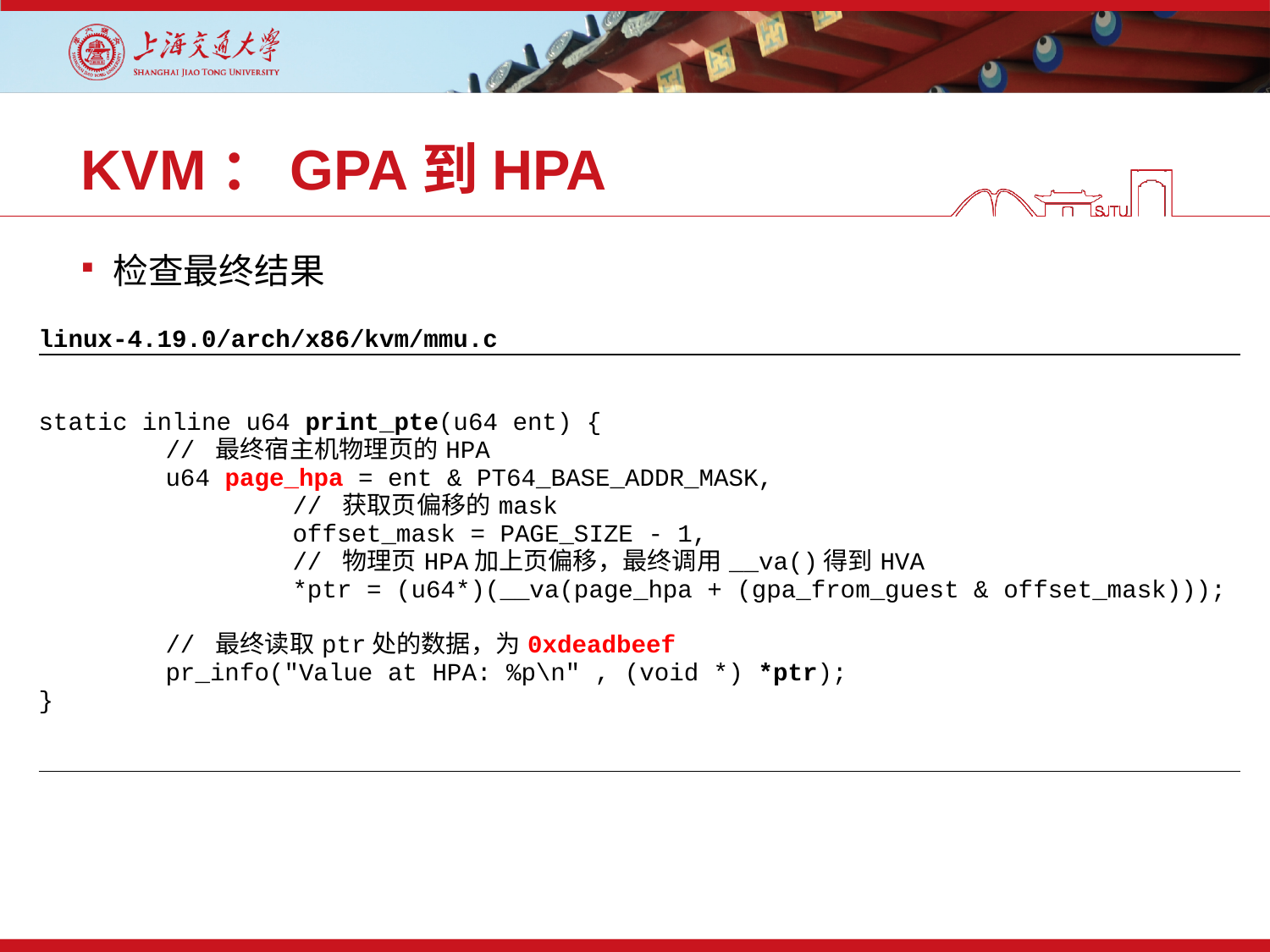

# KVM：GPA到HPA
检查最终结果
| linux-4.19.0/arch/x86/kvm/mmu.c |
| --- |
| static inline u64 print\_pte(u64 ent) { // 最终宿主机物理页的HPA u64 page\_hpa = ent & PT64\_BASE\_ADDR\_MASK, // 获取页偏移的mask offset\_mask = PAGE\_SIZE - 1, // 物理页HPA加上页偏移，最终调用\_\_va()得到HVA \*ptr = (u64\*)(\_\_va(page\_hpa + (gpa\_from\_guest & offset\_mask)));   // 最终读取ptr处的数据，为0xdeadbeef pr\_info("Value at HPA: %p\n" , (void \*) \*ptr); } |